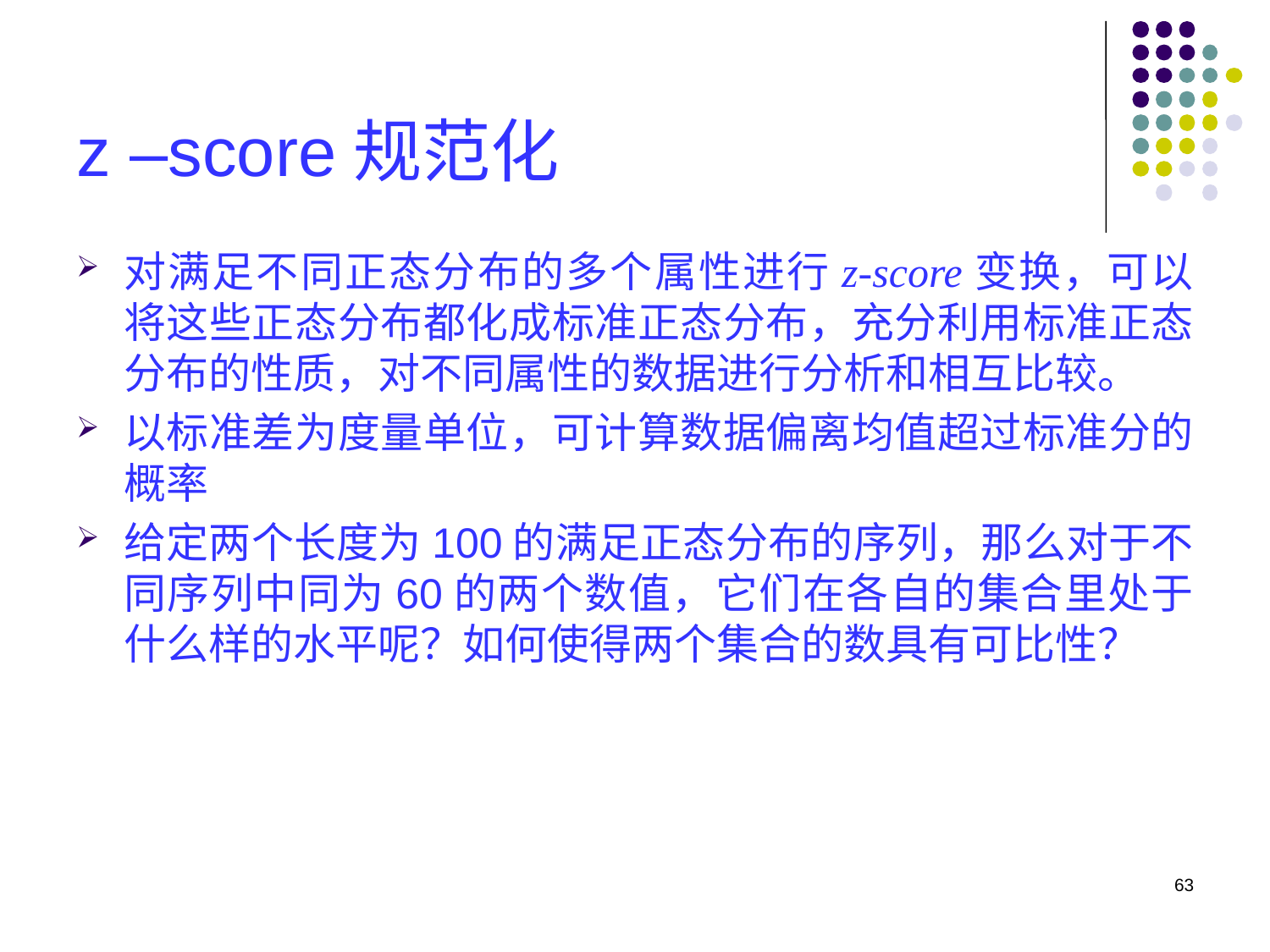

# z –score规范化
对满足不同正态分布的多个属性进行z-score变换，可以将这些正态分布都化成标准正态分布，充分利用标准正态分布的性质，对不同属性的数据进行分析和相互比较。
以标准差为度量单位，可计算数据偏离均值超过标准分的概率
给定两个长度为100的满足正态分布的序列，那么对于不同序列中同为60的两个数值，它们在各自的集合里处于什么样的水平呢？如何使得两个集合的数具有可比性？
63